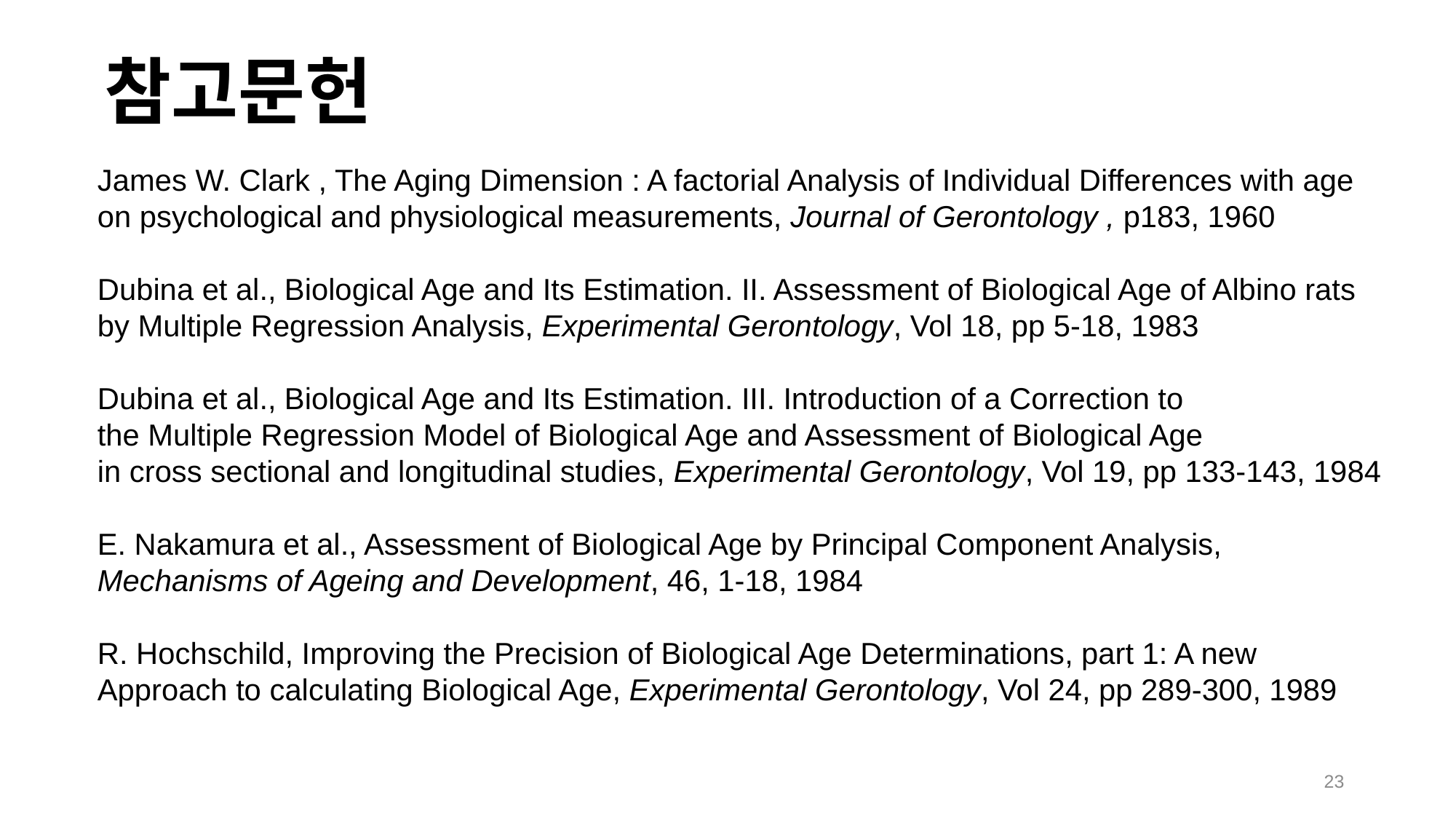

참고문헌
James W. Clark , The Aging Dimension : A factorial Analysis of Individual Differences with age
on psychological and physiological measurements, Journal of Gerontology , p183, 1960

Dubina et al., Biological Age and Its Estimation. II. Assessment of Biological Age of Albino rats
by Multiple Regression Analysis, Experimental Gerontology, Vol 18, pp 5-18, 1983

Dubina et al., Biological Age and Its Estimation. III. Introduction of a Correction to
the Multiple Regression Model of Biological Age and Assessment of Biological Age
in cross sectional and longitudinal studies, Experimental Gerontology, Vol 19, pp 133-143, 1984

E. Nakamura et al., Assessment of Biological Age by Principal Component Analysis,
Mechanisms of Ageing and Development, 46, 1-18, 1984

R. Hochschild, Improving the Precision of Biological Age Determinations, part 1: A new
Approach to calculating Biological Age, Experimental Gerontology, Vol 24, pp 289-300, 1989

23